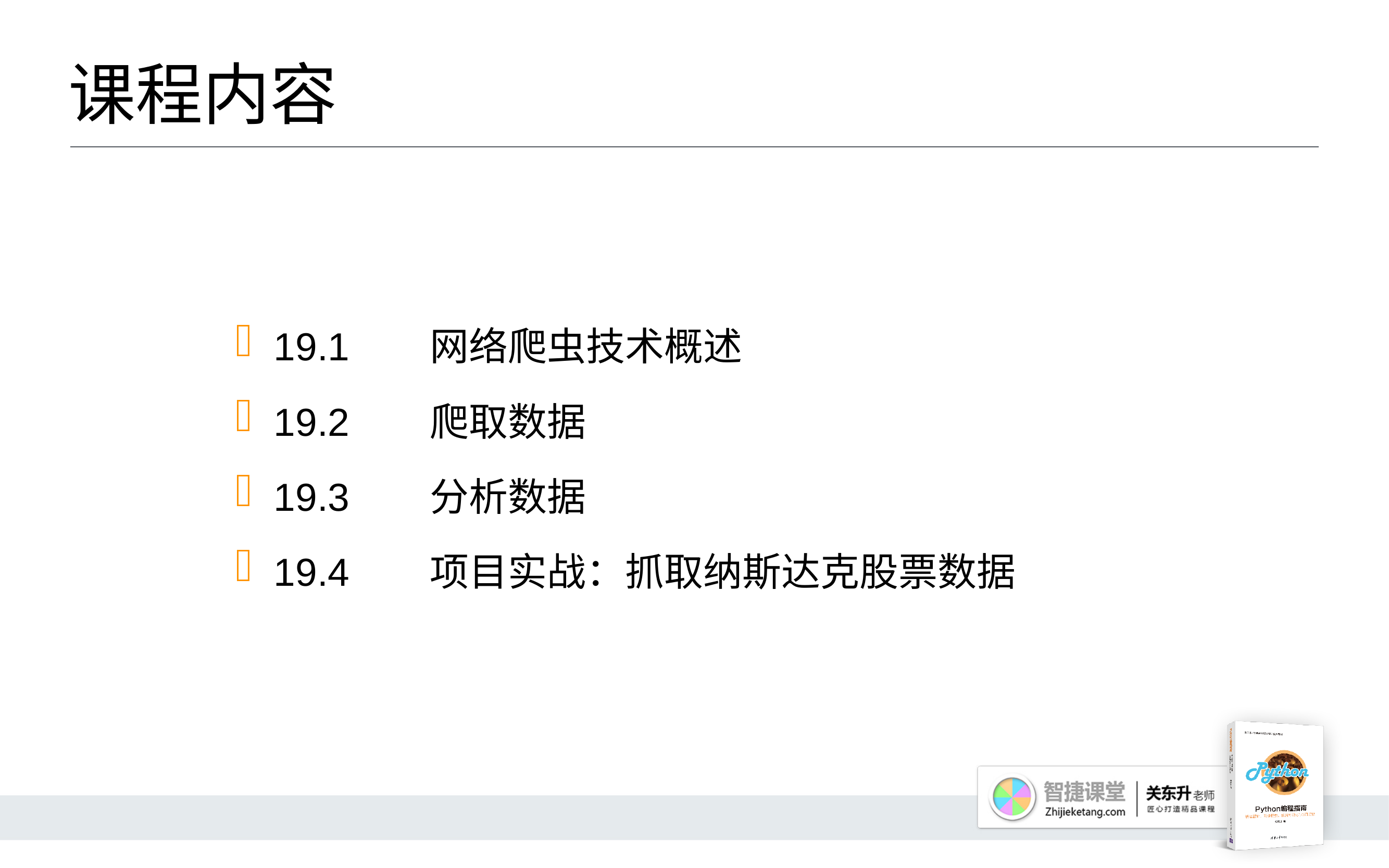

# 课程内容
19.1 	网络爬虫技术概述
19.2 	爬取数据
19.3 	分析数据
19.4 	项目实战：抓取纳斯达克股票数据